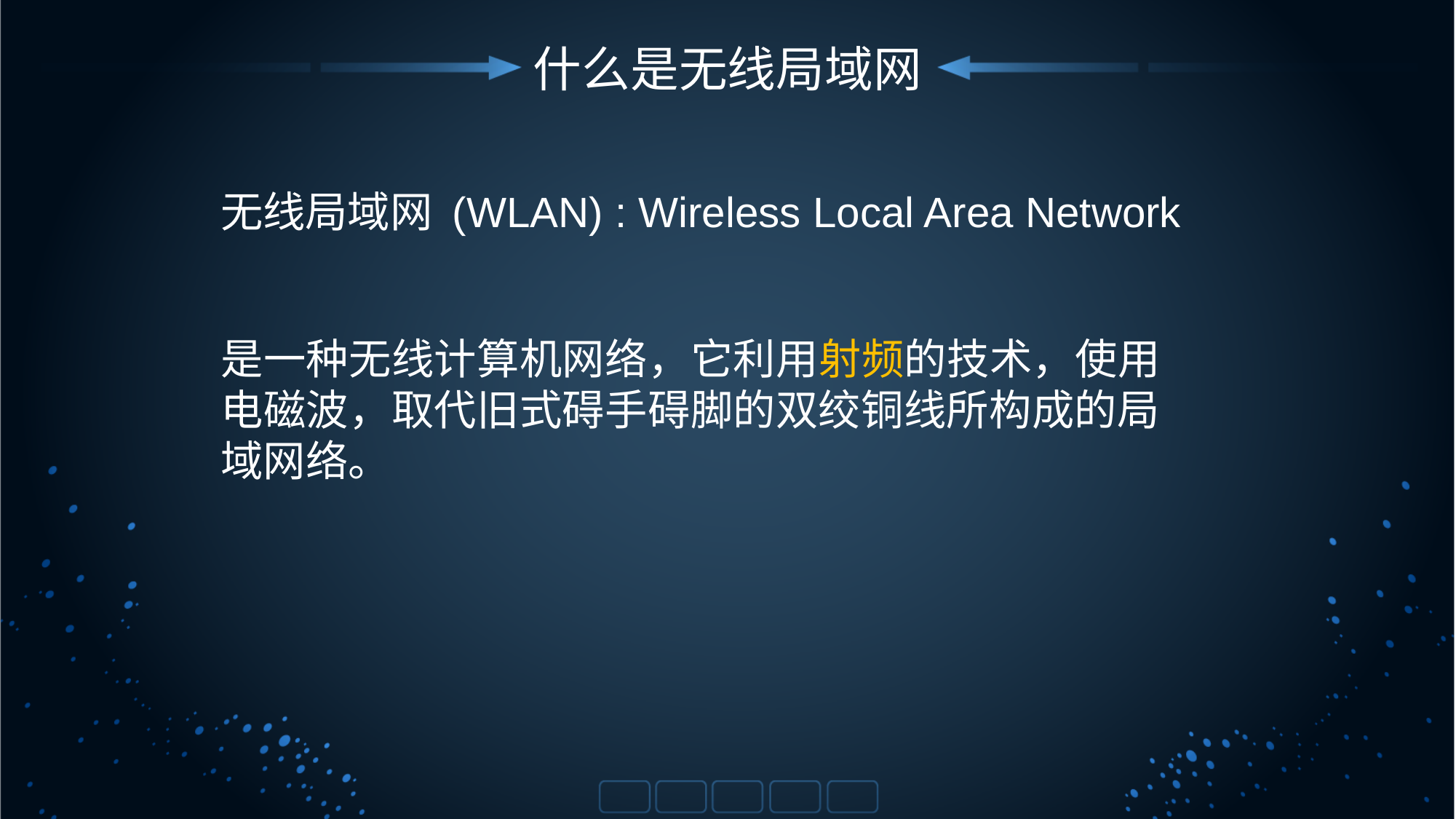

什么是无线局域网
无线局域网 (WLAN) : Wireless Local Area Network
是一种无线计算机网络，它利用射频的技术，使用电磁波，取代旧式碍手碍脚的双绞铜线所构成的局域网络。